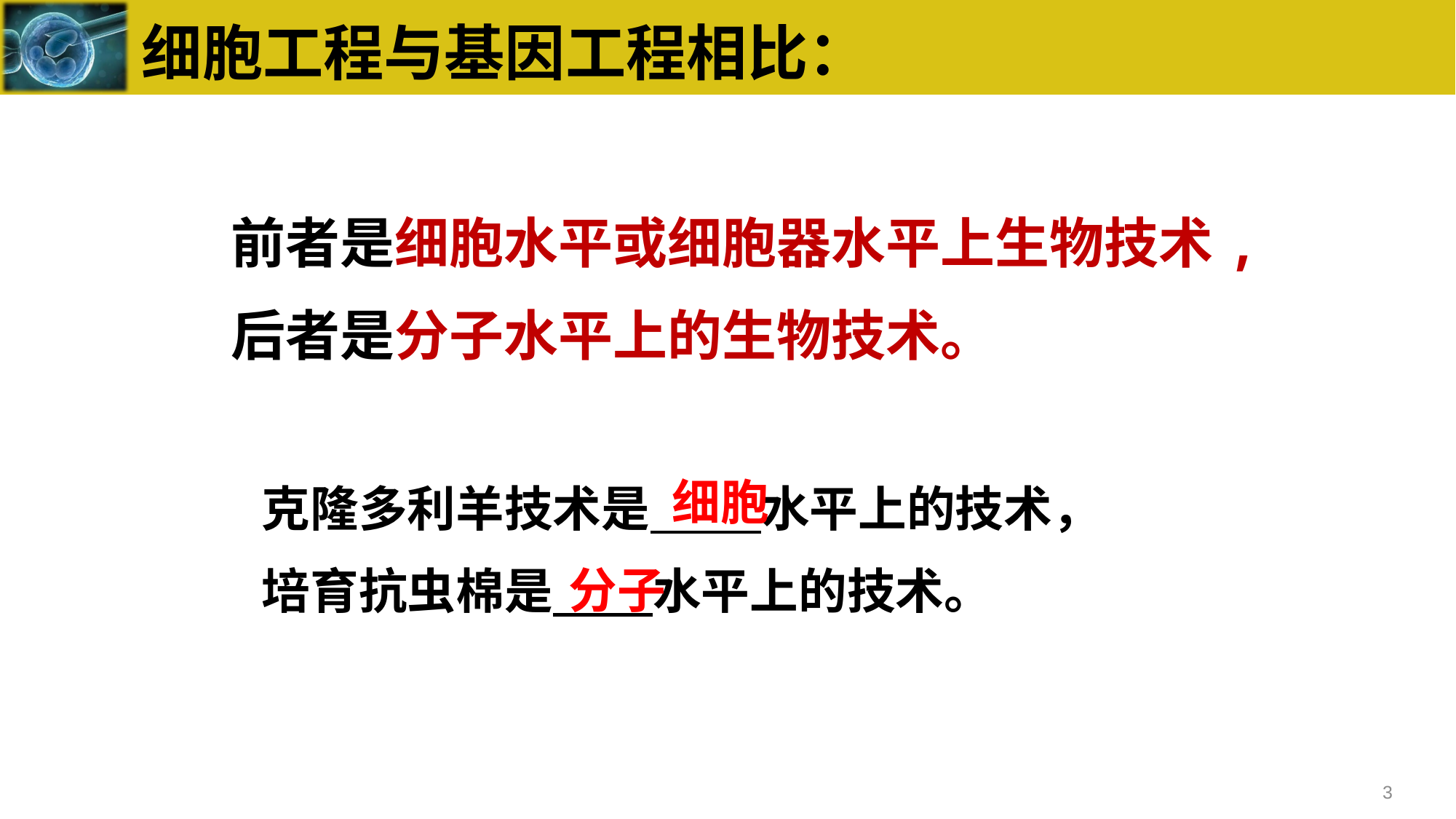

细胞工程与基因工程相比：
前者是细胞水平或细胞器水平上生物技术,
后者是分子水平上的生物技术。
细胞
克隆多利羊技术是          水平上的技术，
培育抗虫棉是         水平上的技术。
分子
3